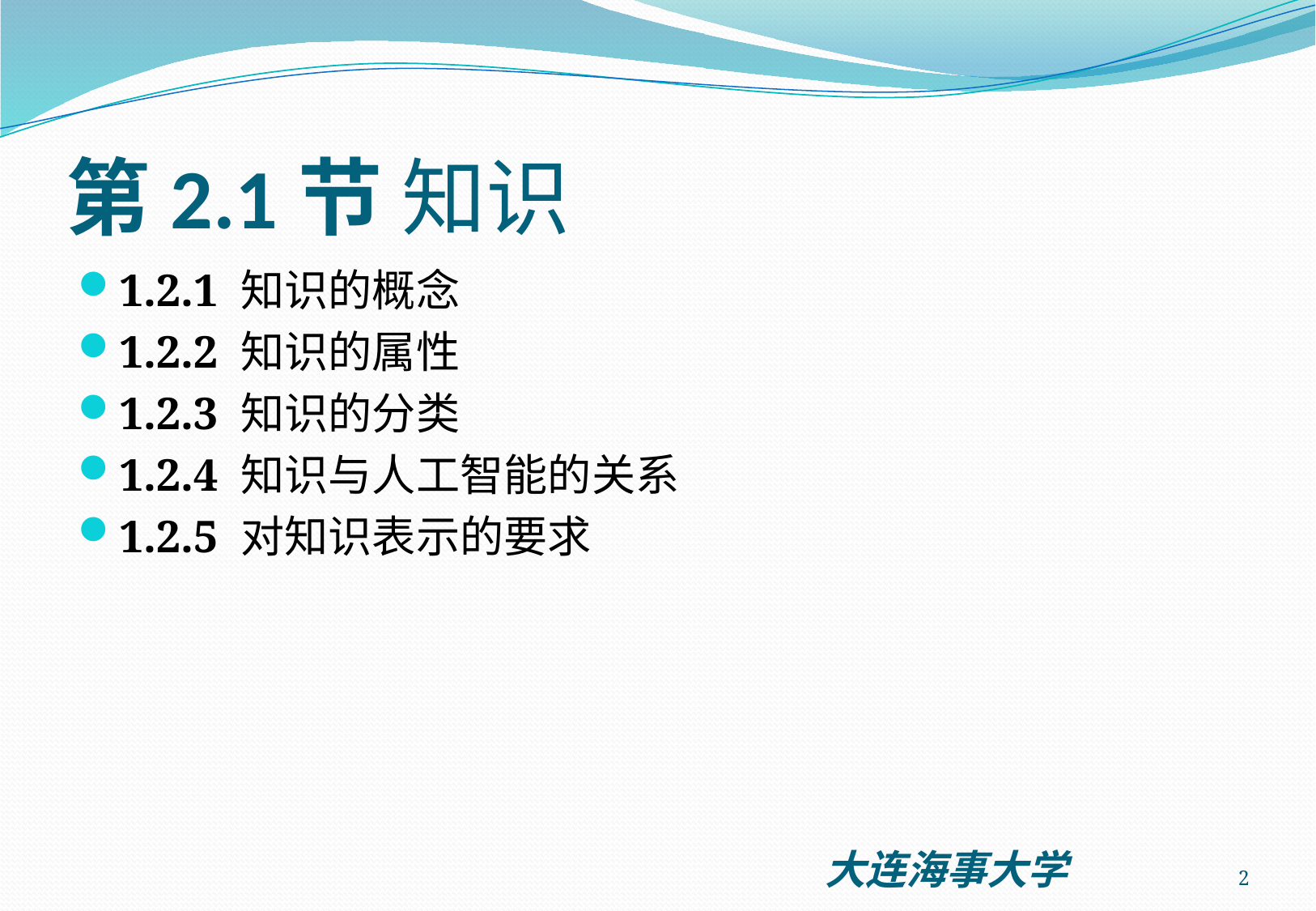

# 第2.1节 知识
1.2.1 知识的概念
1.2.2 知识的属性
1.2.3 知识的分类
1.2.4 知识与人工智能的关系
1.2.5 对知识表示的要求

2